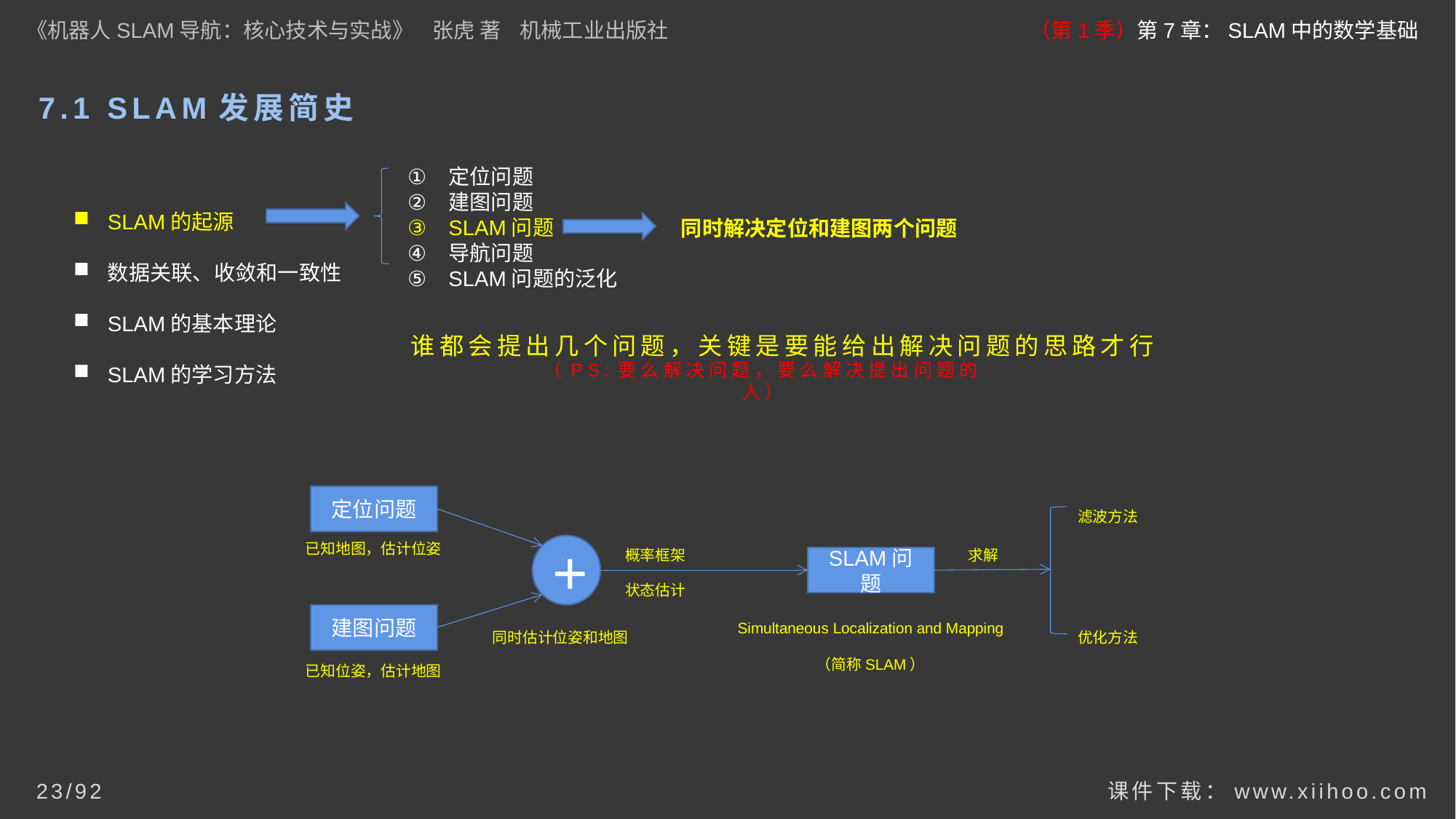

《机器人SLAM导航：核心技术与实战》    张虎 著    机械工业出版社
（第1季）第7章：SLAM中的数学基础
# 7.1 SLAM发展简史
定位问题
建图问题
SLAM问题
导航问题
SLAM问题的泛化

SLAM的起源
数据关联、收敛和一致性
SLAM的基本理论
SLAM的学习方法
同时解决定位和建图两个问题

谁都会提出几个问题，关键是要能给出解决问题的思路才行
（PS:要么解决问题，要么解决提出问题的人）
滤波方法
定位问题

已知地图，估计位姿
概率框架
求解
+
SLAM问题
状态估计
Simultaneous Localization and Mapping
（简称SLAM）
建图问题
同时估计位姿和地图
优化方法
已知位姿，估计地图
课件下载：www.xiihoo.com
23/92